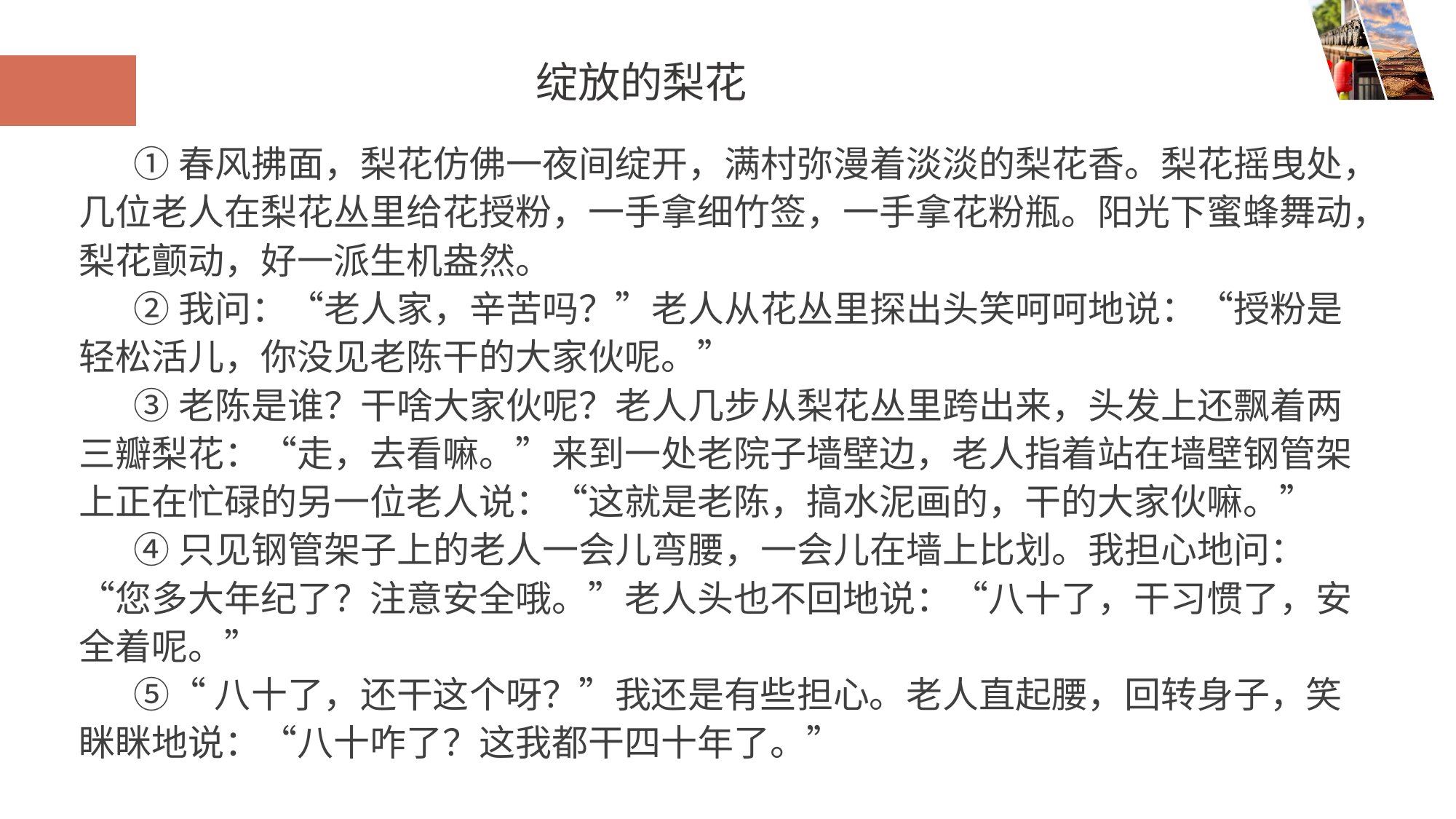

# 绽放的梨花
①春风拂面，梨花仿佛一夜间绽开，满村弥漫着淡淡的梨花香。梨花摇曳处，几位老人在梨花丛里给花授粉，一手拿细竹签，一手拿花粉瓶。阳光下蜜蜂舞动，梨花颤动，好一派生机盎然。
②我问：“老人家，辛苦吗？”老人从花丛里探出头笑呵呵地说：“授粉是轻松活儿，你没见老陈干的大家伙呢。”
③老陈是谁？干啥大家伙呢？老人几步从梨花丛里跨出来，头发上还飘着两三瓣梨花：“走，去看嘛。”来到一处老院子墙壁边，老人指着站在墙壁钢管架上正在忙碌的另一位老人说：“这就是老陈，搞水泥画的，干的大家伙嘛。”
④只见钢管架子上的老人一会儿弯腰，一会儿在墙上比划。我担心地问：“您多大年纪了？注意安全哦。”老人头也不回地说：“八十了，干习惯了，安全着呢。”
⑤“八十了，还干这个呀？”我还是有些担心。老人直起腰，回转身子，笑眯眯地说：“八十咋了？这我都干四十年了。”
您的内容打在这里，或者通过复制您的文本后，在此框中选择粘贴，并选择只保留文字。
您的内容打在这里，或者通过复制您的文本后，在此框中选择粘贴，并选择只保留文字。
您的内容打在这里，或者通过复制您的文本后，在此框中选择粘贴，并选择只保留文字。